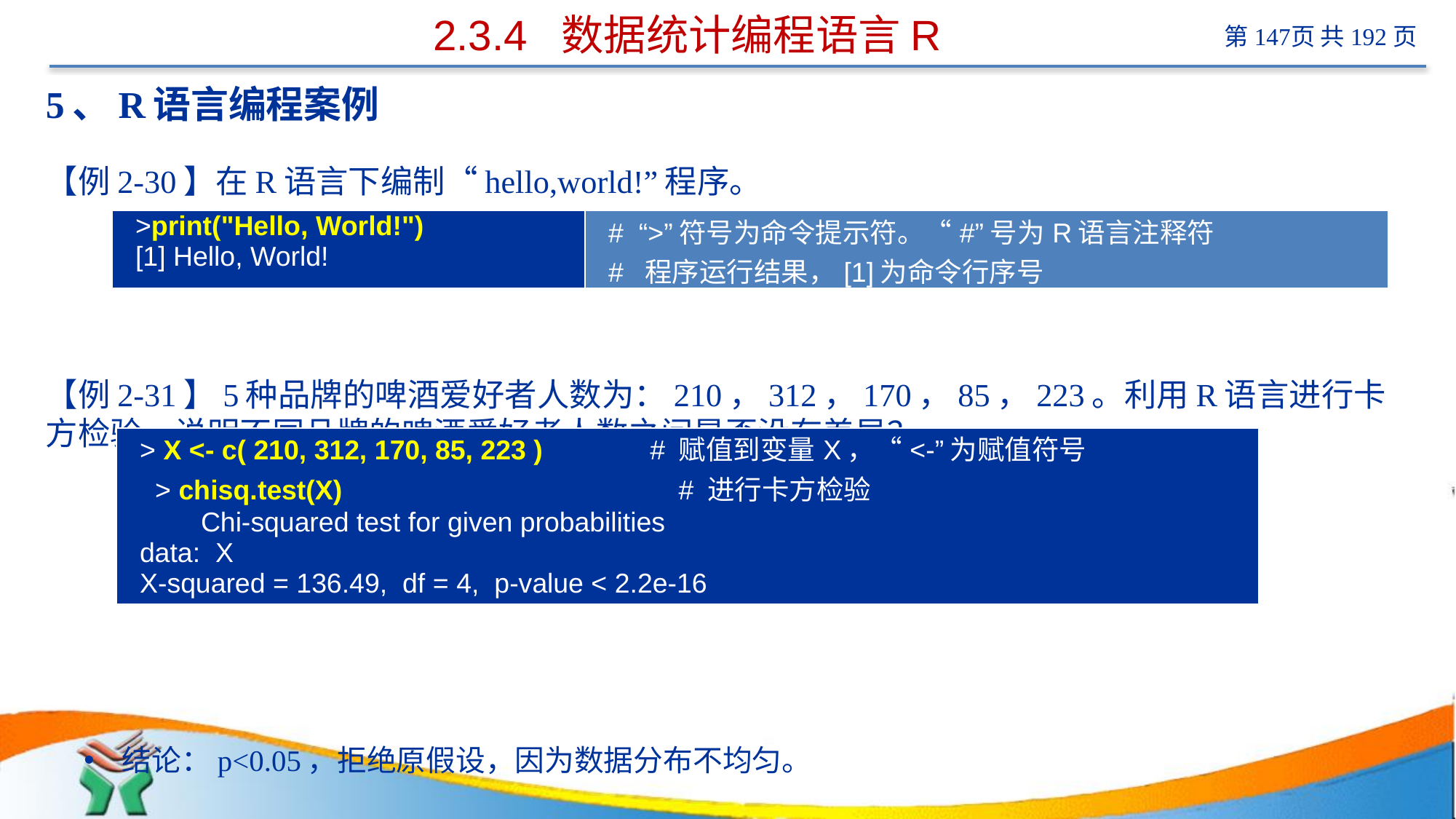

# 2.3.4  数据统计编程语言R
5、R语言编程案例

【例2-30】在R语言下编制“hello,world!”程序。

【例2-31】5种品牌的啤酒爱好者人数为：210，312，170，85，223。利用R语言进行卡方检验，说明不同品牌的啤酒爱好者人数之间是否没有差异？

结论：p<0.05，拒绝原假设，因为数据分布不均匀。

| >print("Hello, World!") [1] Hello, World! | # “>”符号为命令提示符。“#”号为R语言注释符 # 程序运行结果，[1]为命令行序号 |
| --- | --- |
| > X <- c( 210, 312, 170, 85, 223 ) # 赋值到变量X，“<-”为赋值符号 > chisq.test(X) # 进行卡方检验 Chi-squared test for given probabilities data: X X-squared = 136.49, df = 4, p-value < 2.2e-16 |
| --- |